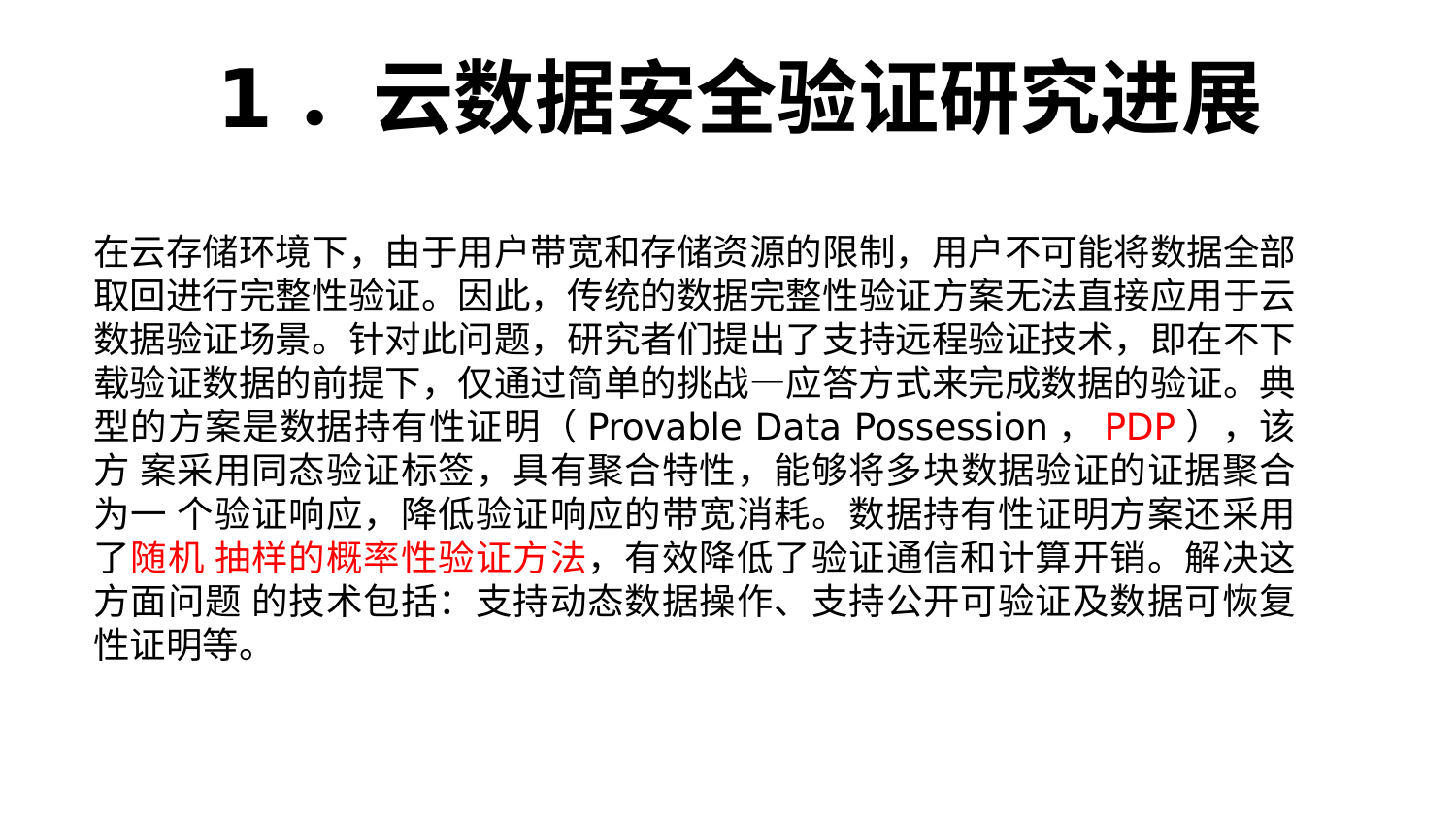

# 1．云数据安全验证研究进展
在云存储环境下，由于用户带宽和存储资源的限制，用户不可能将数据全部 取回进行完整性验证。因此，传统的数据完整性验证方案无法直接应用于云 数据验证场景。针对此问题，研究者们提出了支持远程验证技术，即在不下 载验证数据的前提下，仅通过简单的挑战—应答方式来完成数据的验证。典 型的方案是数据持有性证明（Provable Data Possession，PDP），该方 案采用同态验证标签，具有聚合特性，能够将多块数据验证的证据聚合为一 个验证响应，降低验证响应的带宽消耗。数据持有性证明方案还采用了随机 抽样的概率性验证方法，有效降低了验证通信和计算开销。解决这方面问题 的技术包括：支持动态数据操作、支持公开可验证及数据可恢复性证明等。